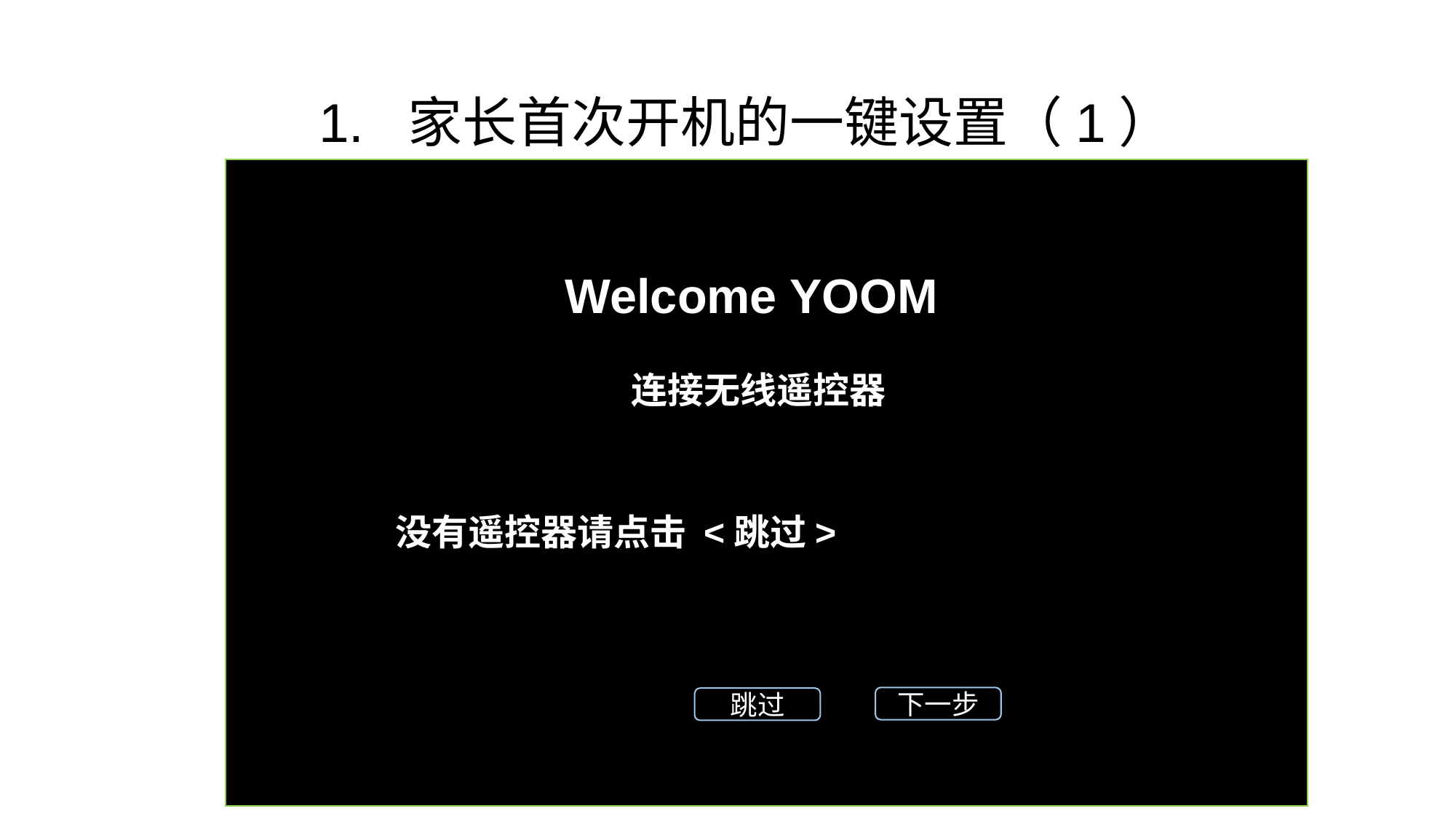

# 1.  家长首次开机的一键设置（1）

Welcome YOOM

连接无线遥控器

没有遥控器请点击 <跳过>

下一步
跳过